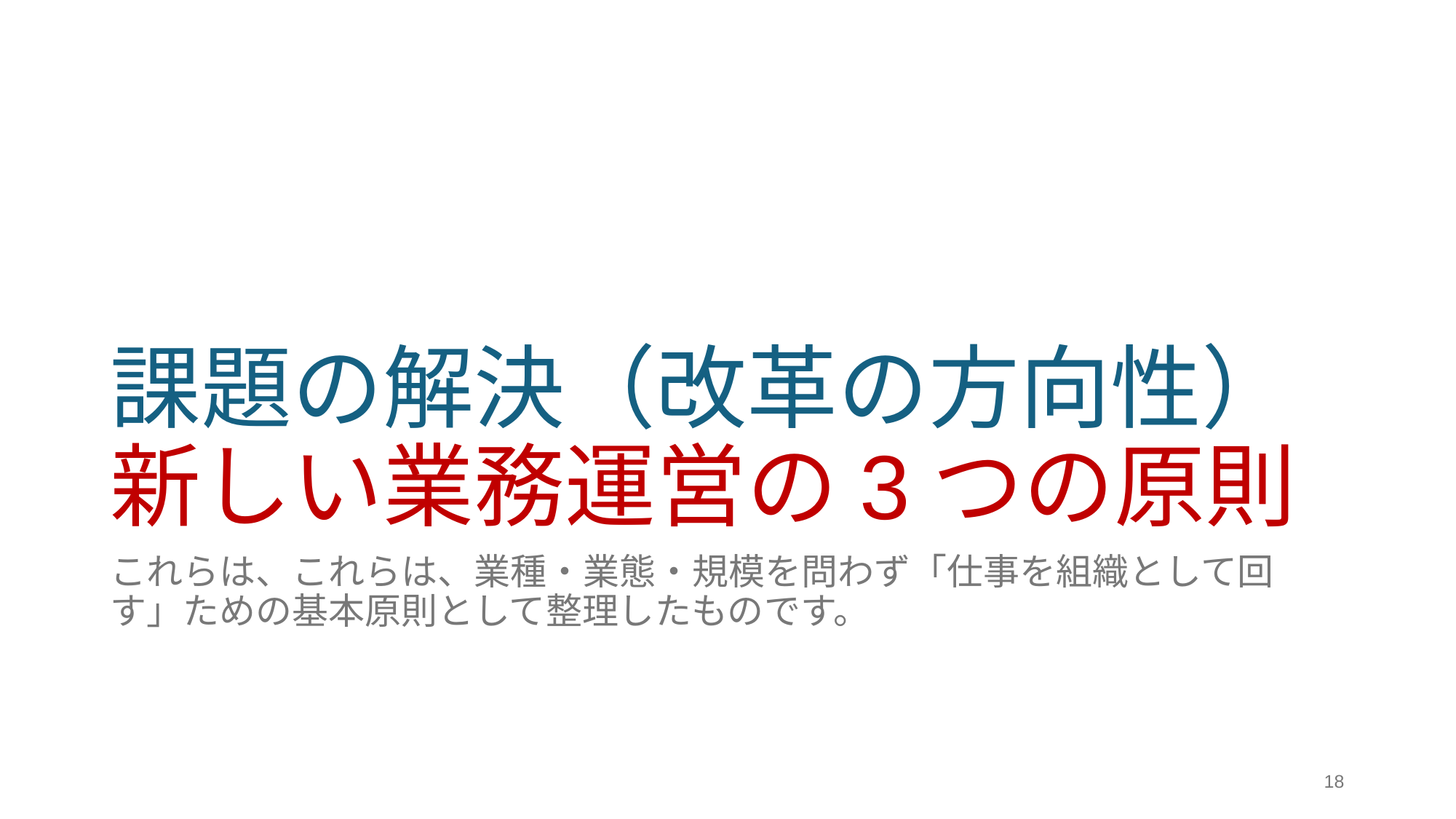

# 課題の解決（改革の方向性） 新しい業務運営の3つの原則
これらは、これらは、業種・業態・規模を問わず「仕事を組織として回す」ための基本原則として整理したものです。
18